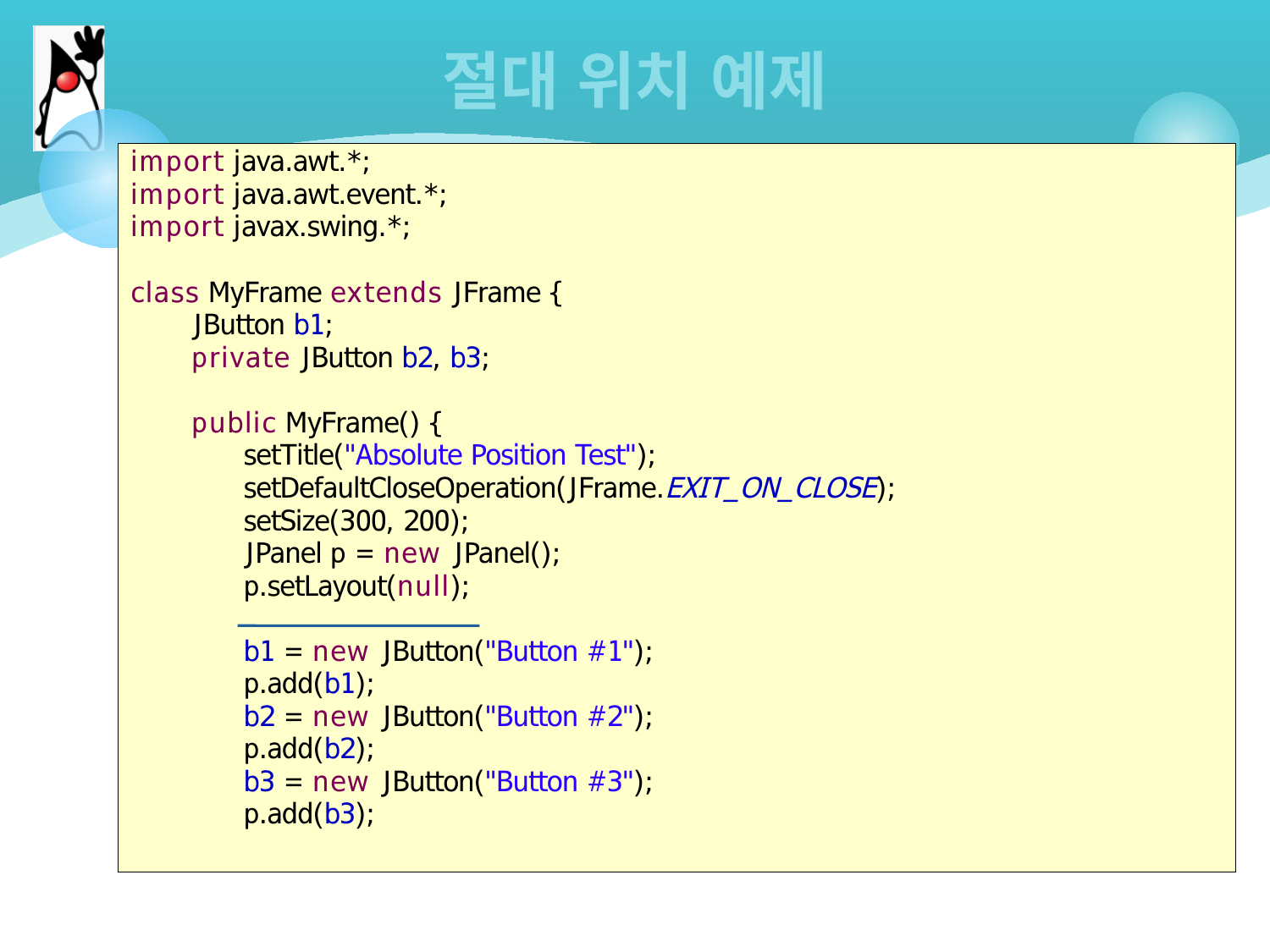

# 절대 위치 예제
import java.awt.*;
import java.awt.event.*;
import javax.swing.*;

class MyFrame extends JFrame {
       JButton b1;
       private JButton b2, b3;

       public MyFrame() {
             setTitle("Absolute Position Test");
             setDefaultCloseOperation(JFrame.EXIT_ON_CLOSE);
             setSize(300, 200);
             JPanel p = new JPanel();
             p.setLayout(null);

             b1 = new JButton("Button #1");
             p.add(b1);
             b2 = new JButton("Button #2");
             p.add(b2);
             b3 = new JButton("Button #3");
             p.add(b3);